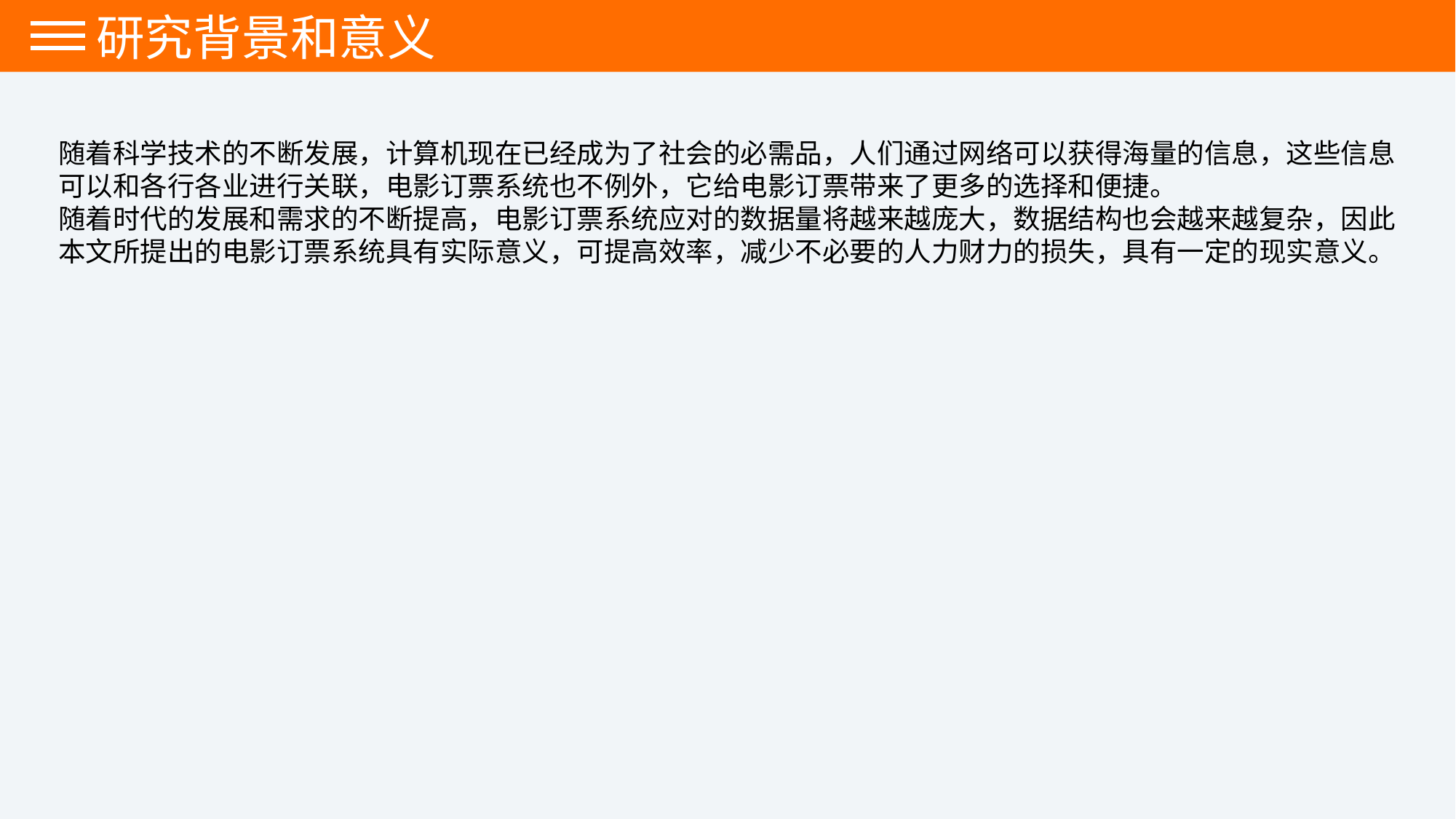

研究背景和意义
随着科学技术的不断发展，计算机现在已经成为了社会的必需品，人们通过网络可以获得海量的信息，这些信息可以和各行各业进行关联，电影订票系统也不例外，它给电影订票带来了更多的选择和便捷。
随着时代的发展和需求的不断提高，电影订票系统应对的数据量将越来越庞大，数据结构也会越来越复杂，因此本文所提出的电影订票系统具有实际意义，可提高效率，减少不必要的人力财力的损失，具有一定的现实意义。